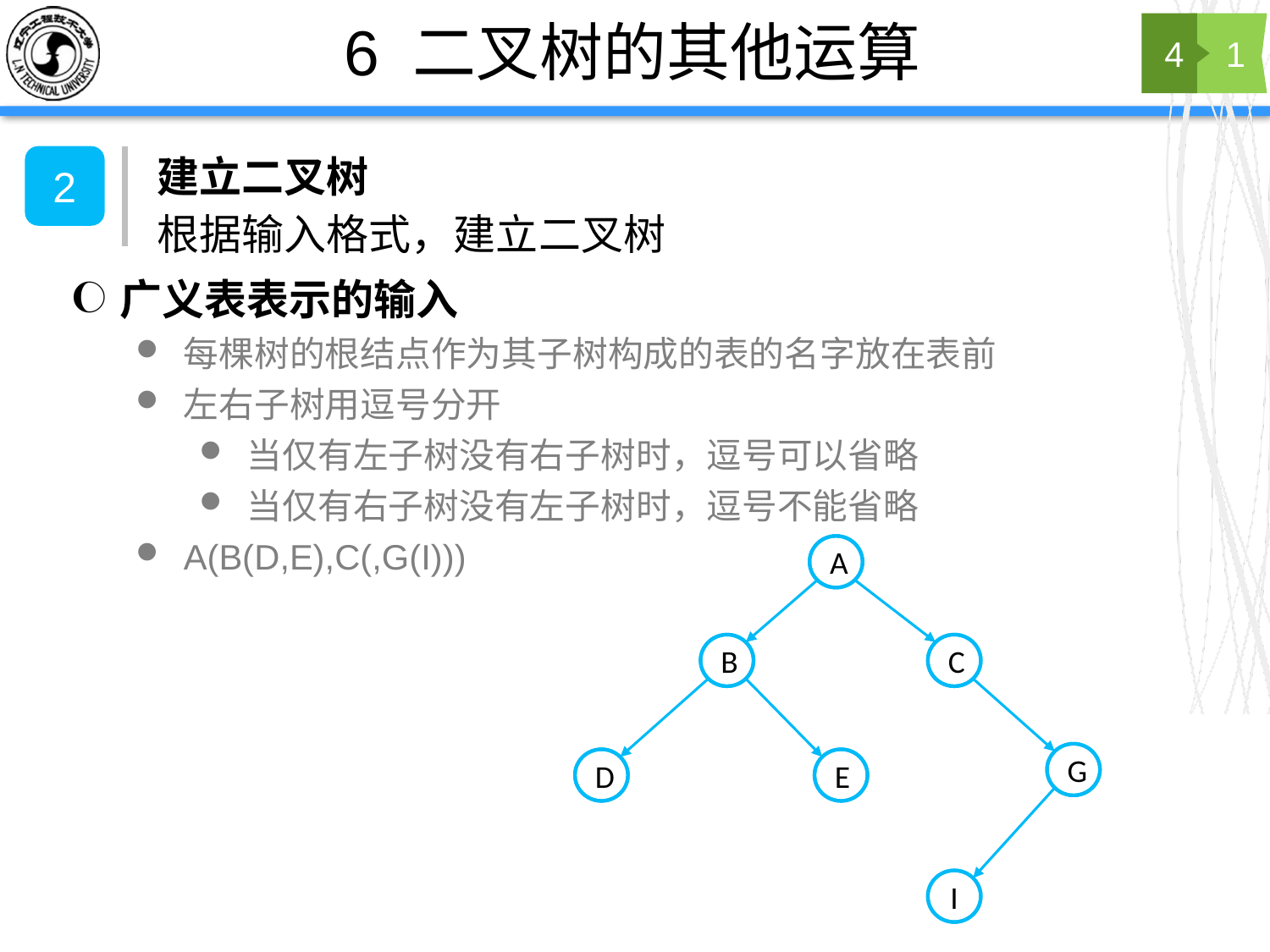

# 6 二叉树的其他运算
4
1
建立二叉树
2
根据输入格式，建立二叉树
广义表表示的输入
每棵树的根结点作为其子树构成的表的名字放在表前
左右子树用逗号分开
当仅有左子树没有右子树时，逗号可以省略
当仅有右子树没有左子树时，逗号不能省略
A(B(D,E),C(,G(I)))

A
B
C
G
E
D
I